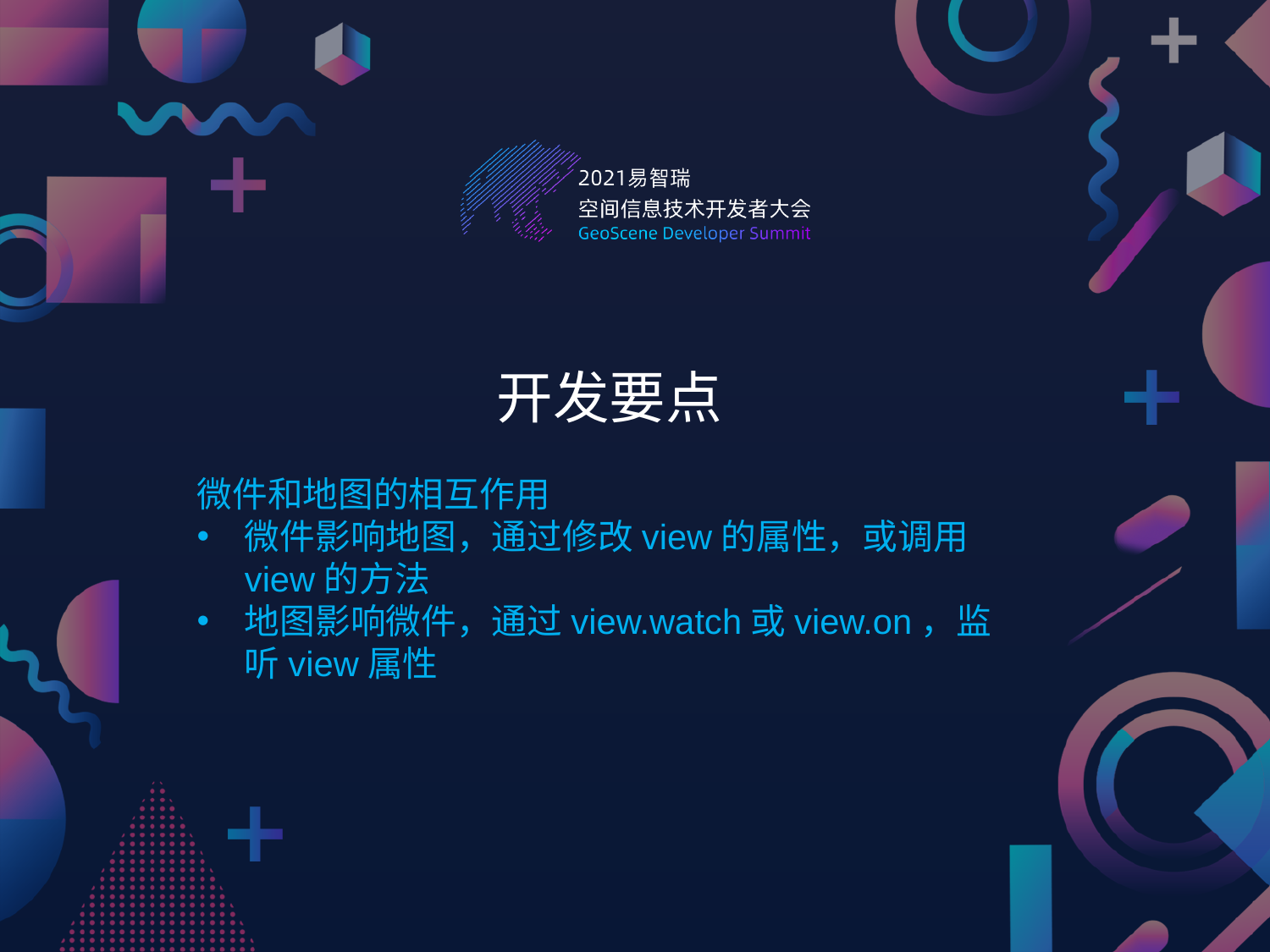

# 开发要点
微件和地图的相互作用
微件影响地图，通过修改view的属性，或调用view的方法
地图影响微件，通过view.watch或view.on，监听view属性